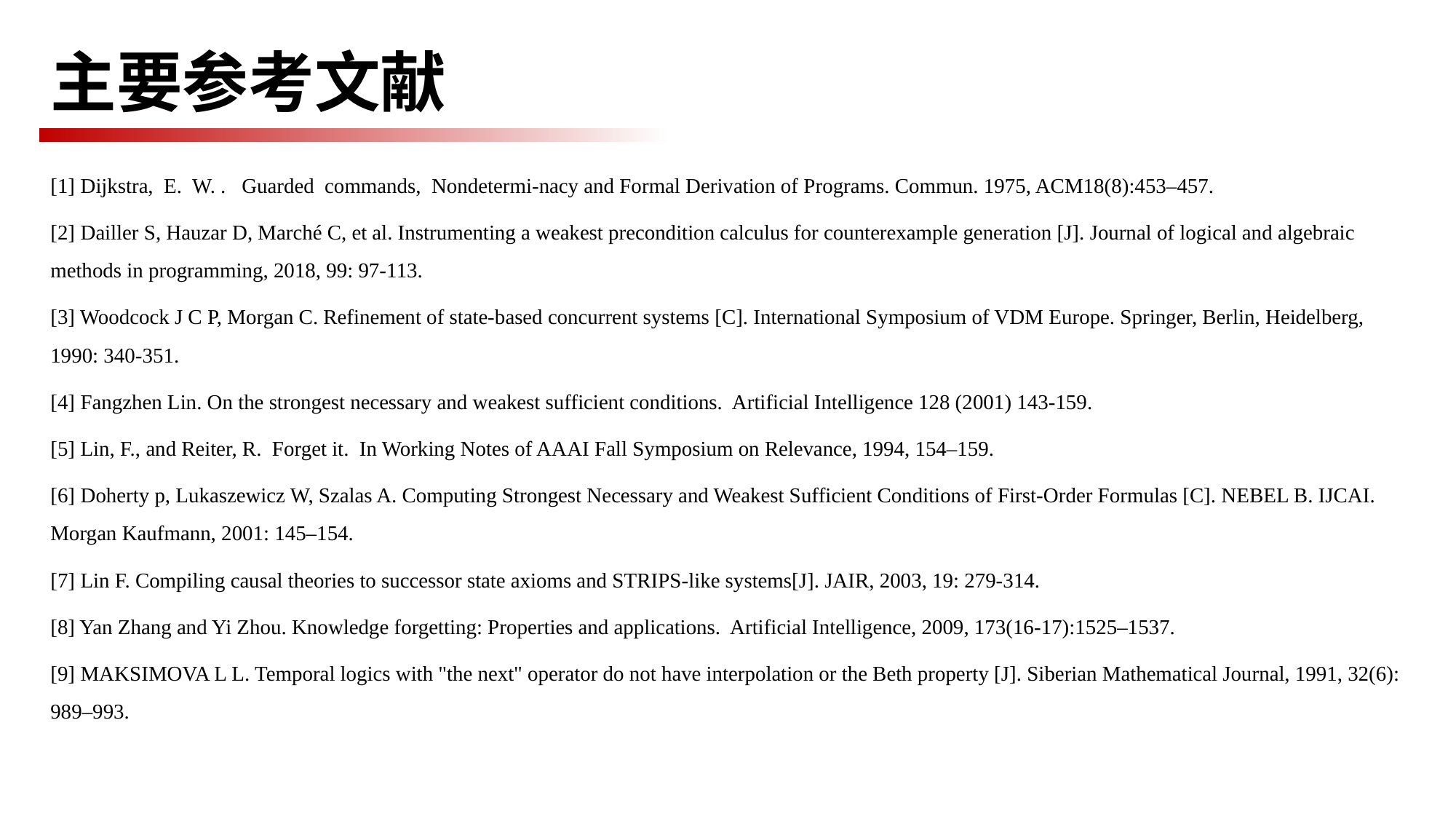

# 主要参考文献
[1] Dijkstra,  E.  W. .   Guarded  commands,  Nondetermi-nacy and Formal Derivation of Programs. Commun. 1975, ACM18(8):453–457.
[2] Dailler S, Hauzar D, Marché C, et al. Instrumenting a weakest precondition calculus for counterexample generation [J]. Journal of logical and algebraic methods in programming, 2018, 99: 97-113.
[3] Woodcock J C P, Morgan C. Refinement of state-based concurrent systems [C]. International Symposium of VDM Europe. Springer, Berlin, Heidelberg, 1990: 340-351.
[4] Fangzhen Lin. On the strongest necessary and weakest sufficient conditions.  Artificial Intelligence 128 (2001) 143-159.
[5] Lin, F., and Reiter, R.  Forget it.  In Working Notes of AAAI Fall Symposium on Relevance, 1994, 154–159.
[6] Doherty p, Lukaszewicz W, Szalas A. Computing Strongest Necessary and Weakest Sufficient Conditions of First-Order Formulas [C]. NEBEL B. IJCAI. Morgan Kaufmann, 2001: 145–154.
[7] Lin F. Compiling causal theories to successor state axioms and STRIPS-like systems[J]. JAIR, 2003, 19: 279-314.
[8] Yan Zhang and Yi Zhou. Knowledge forgetting: Properties and applications.  Artificial Intelligence, 2009, 173(16-17):1525–1537.
[9] MAKSIMOVA L L. Temporal logics with "the next" operator do not have interpolation or the Beth property [J]. Siberian Mathematical Journal, 1991, 32(6): 989–993.